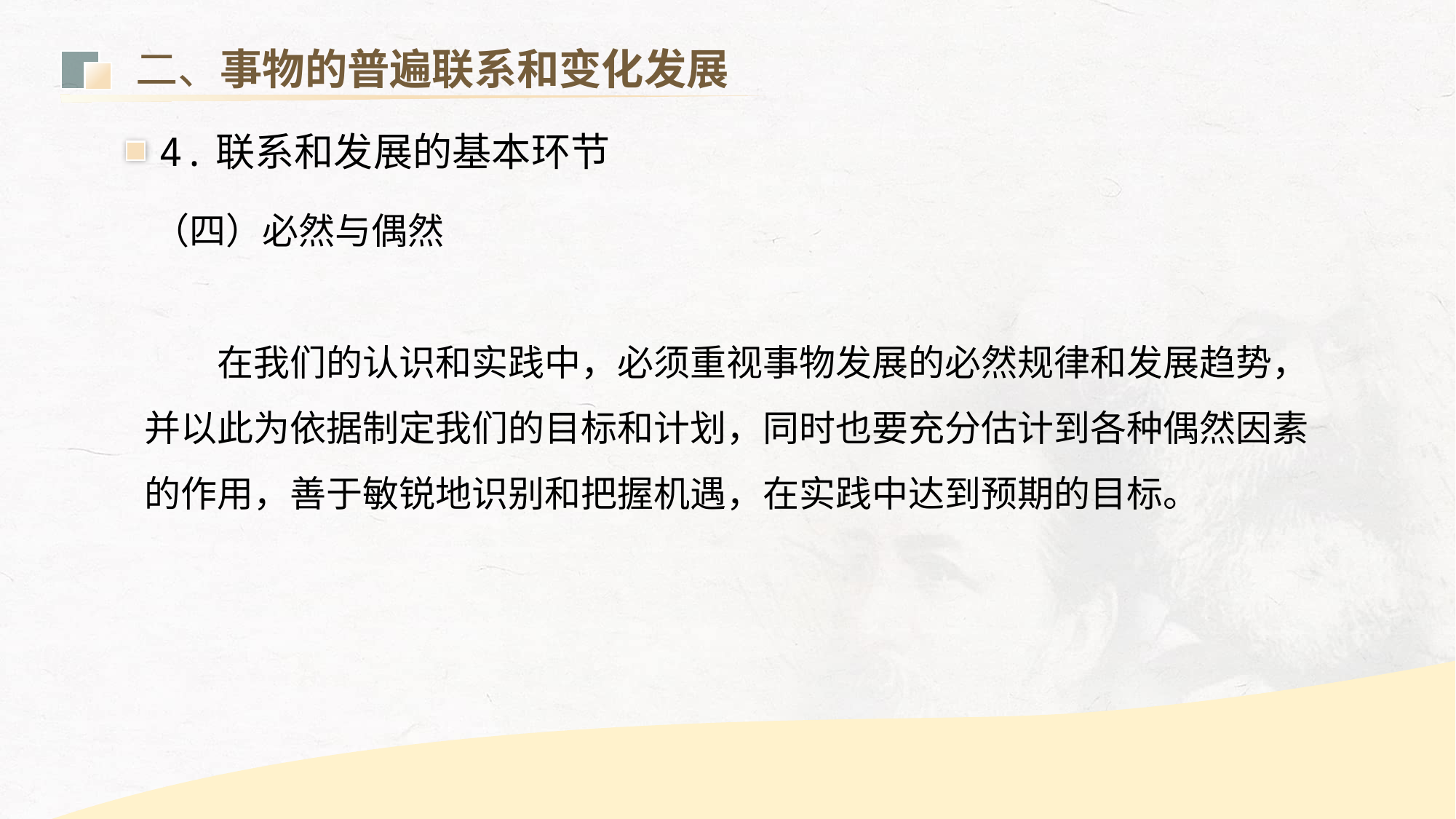

二、事物的普遍联系和变化发展

4.联系和发展的基本环节

（四）必然与偶然
在我们的认识和实践中，必须重视事物发展的必然规律和发展趋势，并以此为依据制定我们的目标和计划，同时也要充分估计到各种偶然因素的作用，善于敏锐地识别和把握机遇，在实践中达到预期的目标。